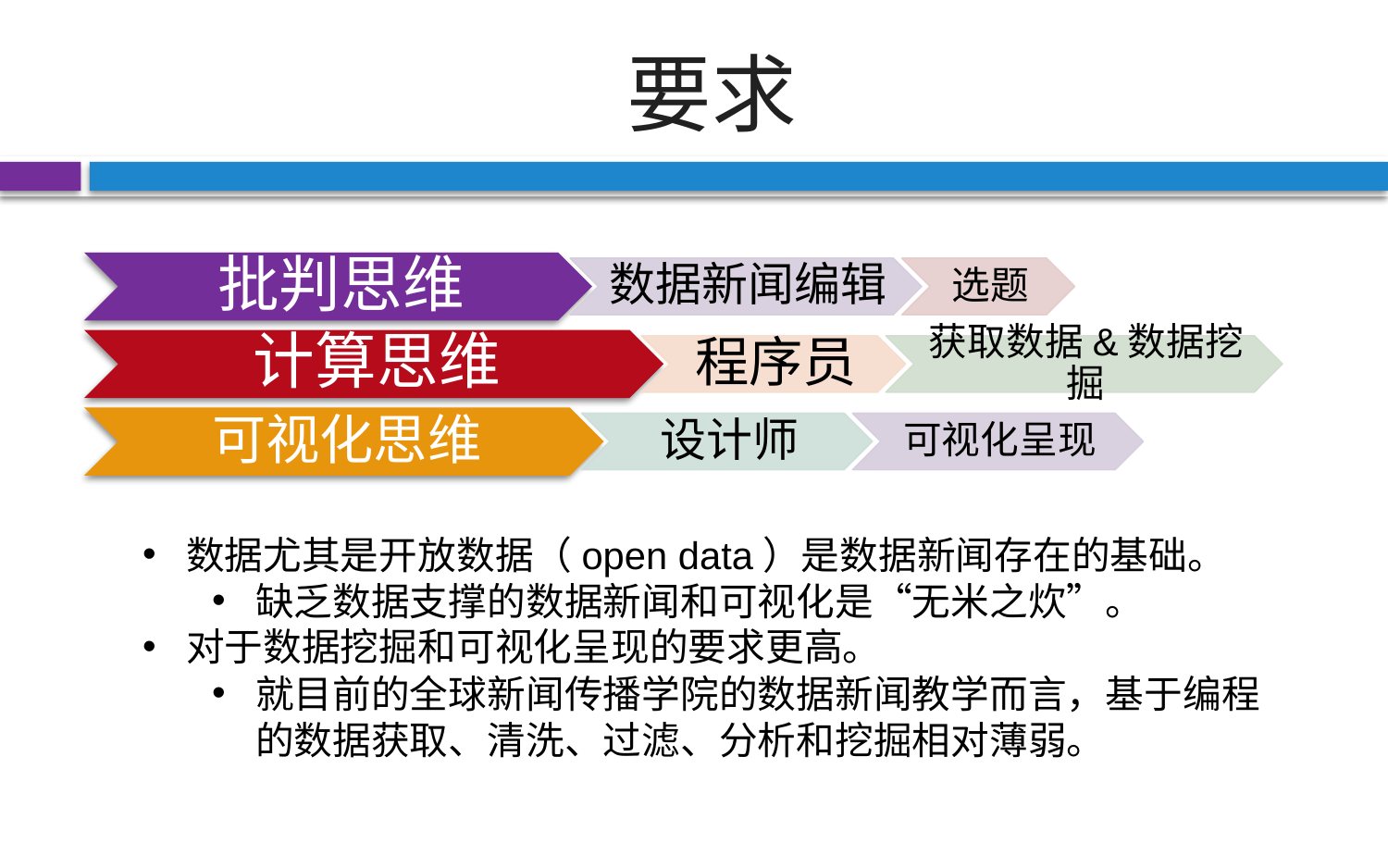

# 要求

批判思维
数据新闻编辑
选题
计算思维
程序员
获取数据&数据挖掘
可视化思维
设计师
可视化呈现
数据尤其是开放数据（open data）是数据新闻存在的基础。
缺乏数据支撑的数据新闻和可视化是“无米之炊”。
对于数据挖掘和可视化呈现的要求更高。
就目前的全球新闻传播学院的数据新闻教学而言，基于编程的数据获取、清洗、过滤、分析和挖掘相对薄弱。